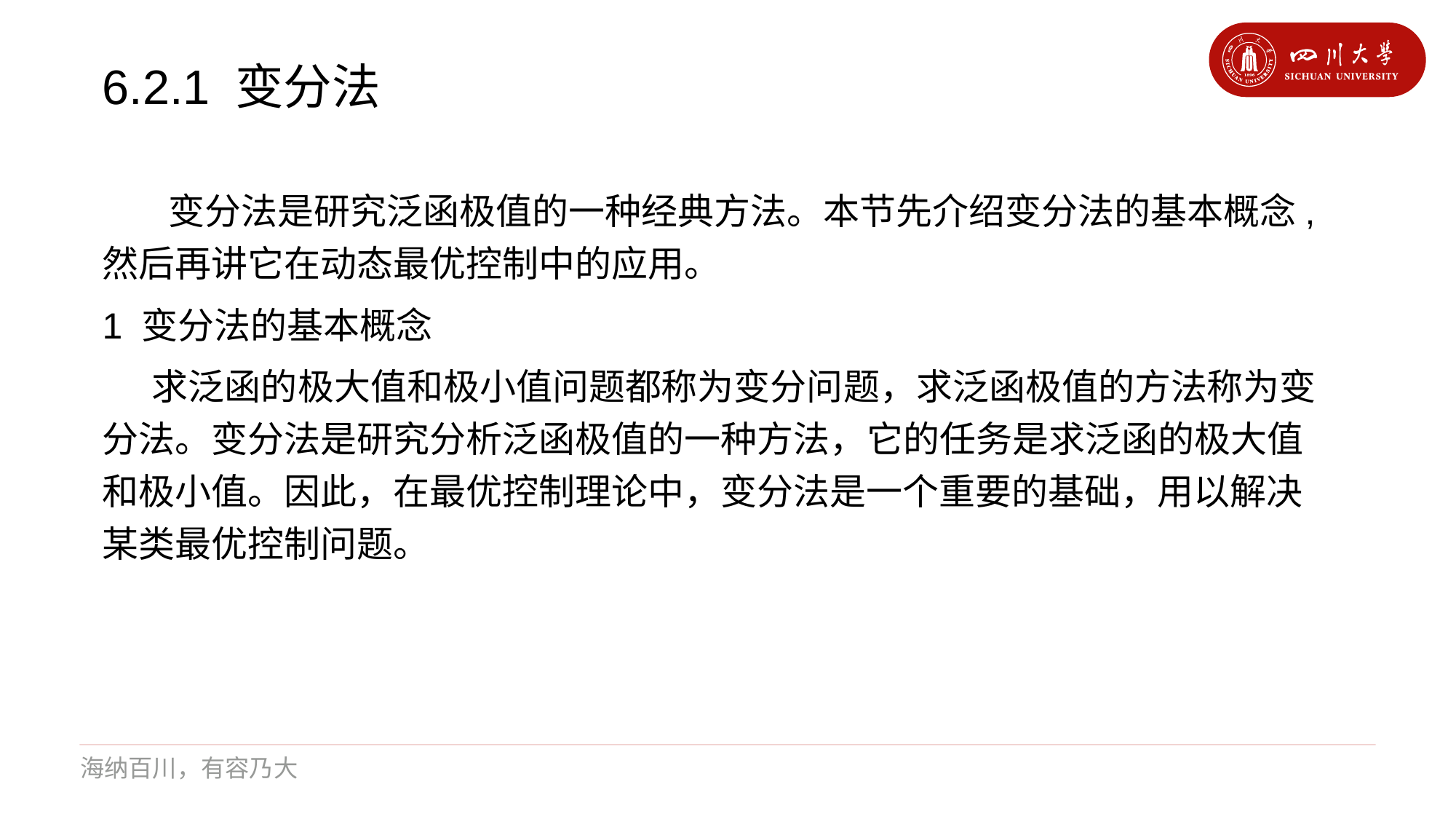

# 6.2.1 变分法
       变分法是研究泛函极值的一种经典方法。本节先介绍变分法的基本概念,然后再讲它在动态最优控制中的应用。
1 变分法的基本概念
     求泛函的极大值和极小值问题都称为变分问题，求泛函极值的方法称为变分法。变分法是研究分析泛函极值的一种方法，它的任务是求泛函的极大值和极小值。因此，在最优控制理论中，变分法是一个重要的基础，用以解决某类最优控制问题。